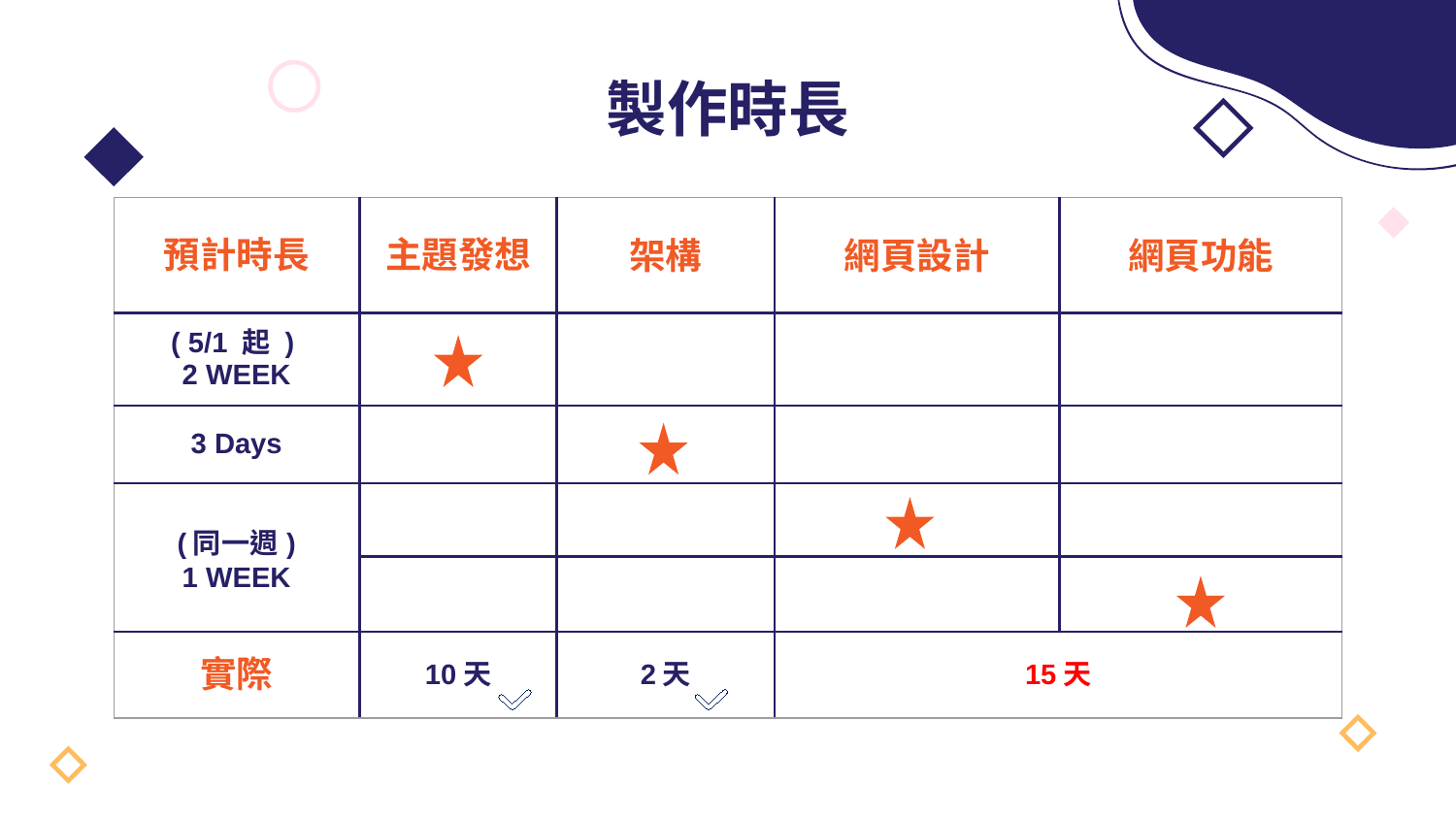

# 製作時長
| 預計時長 | 主題發想 | 架構 | 網頁設計 | 網頁功能 |
| --- | --- | --- | --- | --- |
| ( 5/1 起 )  2 WEEK |  |  |  |  |
| 3 Days |  |  |  |  |
| (同一週) 1 WEEK |  |  |  |  |
|  |  |  |  |  |
| 實際 | 10天 | 2天 | 15天 |  |